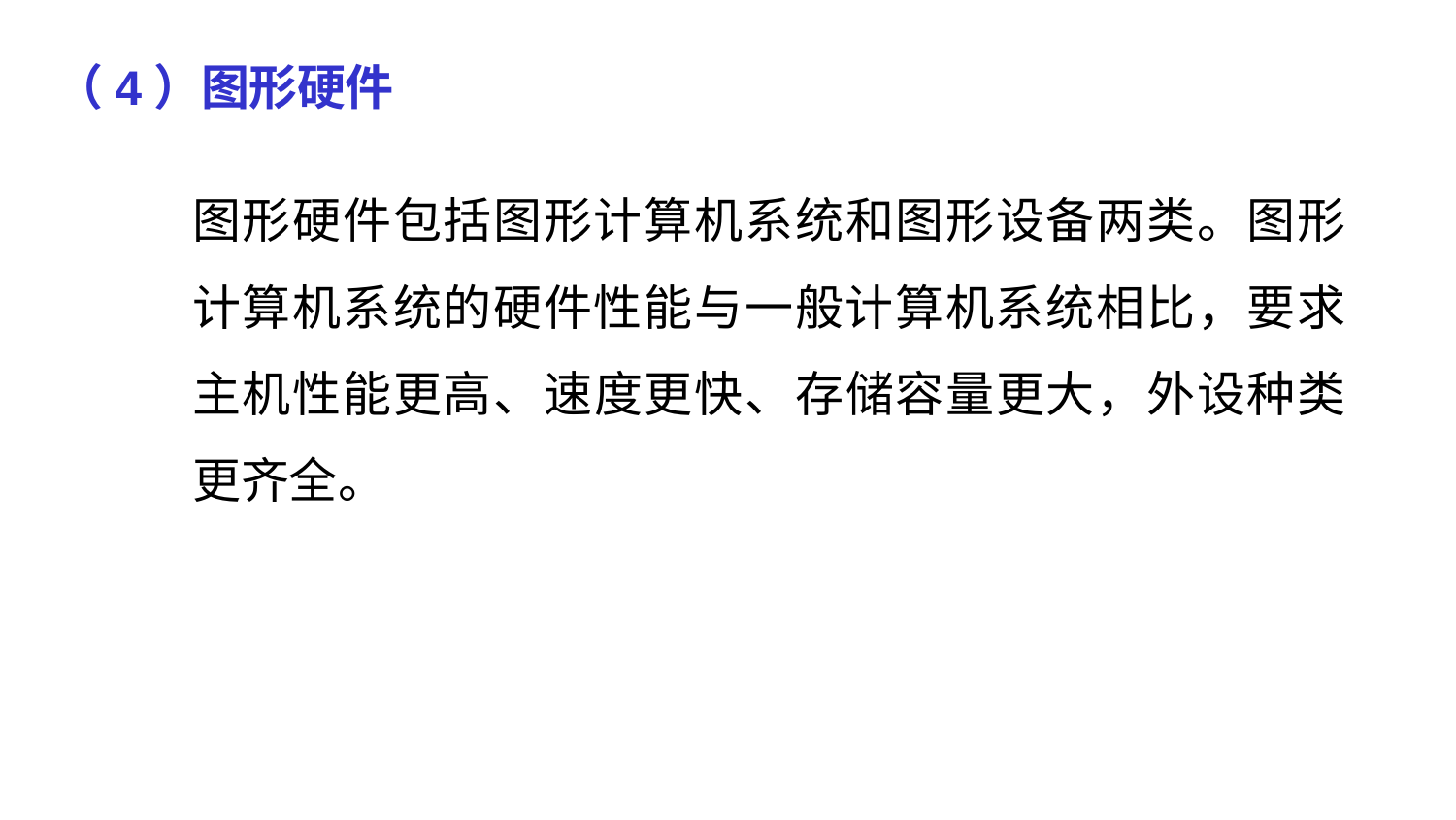

（4）图形硬件

图形硬件包括图形计算机系统和图形设备两类。图形计算机系统的硬件性能与一般计算机系统相比，要求主机性能更高、速度更快、存储容量更大，外设种类更齐全。